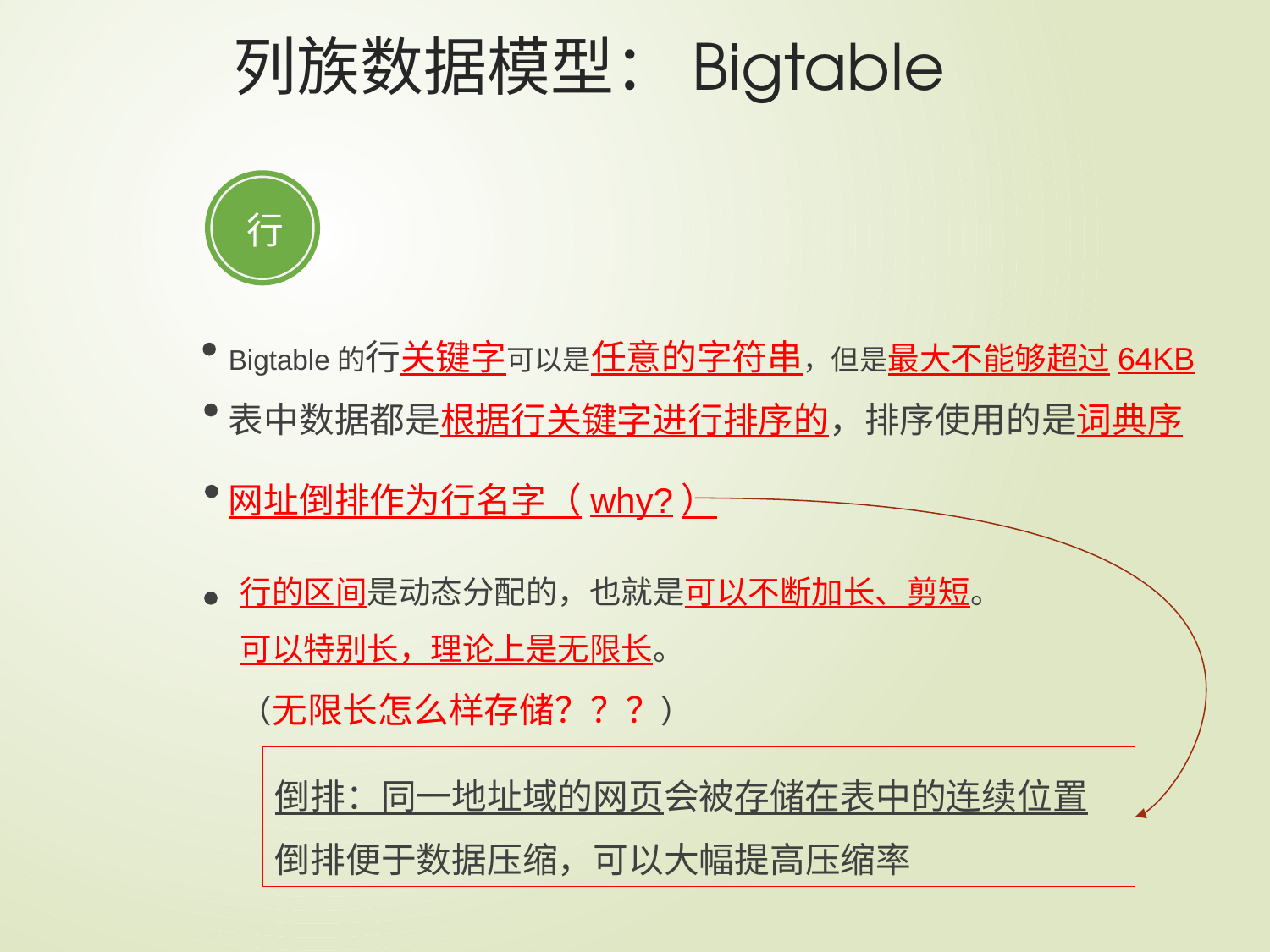

列族数据模型：Bigtable

行
Bigtable的行关键字可以是任意的字符串，但是最大不能够超过64KB

表中数据都是根据行关键字进行排序的，排序使用的是词典序

网址倒排作为行名字（why?）

行的区间是动态分配的，也就是可以不断加长、剪短。
可以特别长，理论上是无限长。
（无限长怎么样存储？？？）

倒排：同一地址域的网页会被存储在表中的连续位置
倒排便于数据压缩，可以大幅提高压缩率